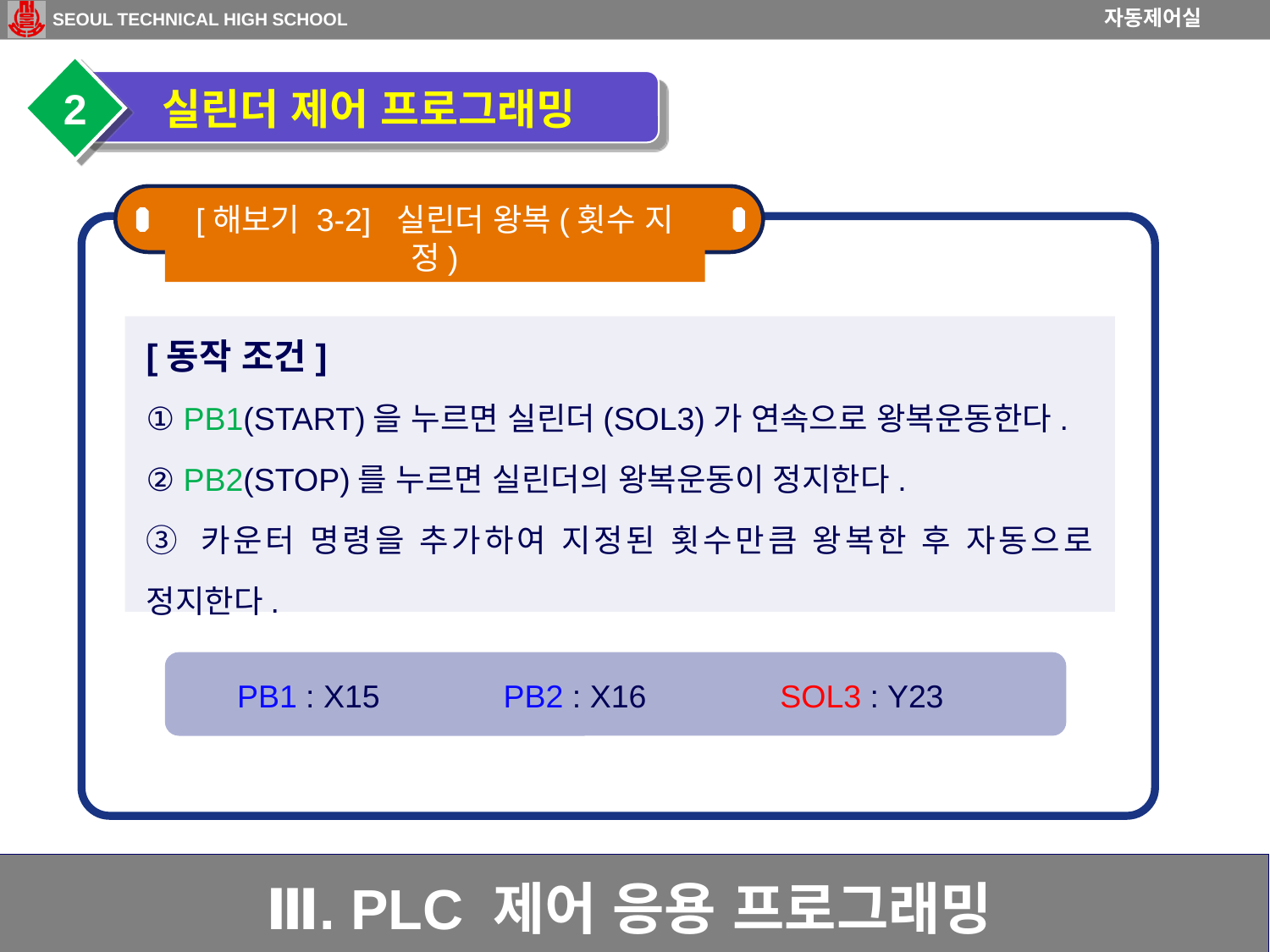

2

   실린더 제어 프로그래밍

[해보기 3-2]  실린더 왕복(횟수 지정)

[동작 조건]
① PB1(START)을 누르면 실린더(SOL3)가 연속으로 왕복운동한다.
② PB2(STOP)를 누르면 실린더의 왕복운동이 정지한다.
③ 카운터 명령을 추가하여 지정된 횟수만큼 왕복한 후 자동으로 정지한다.

PB1 : X15
PB2 : X16
SOL3 : Y23